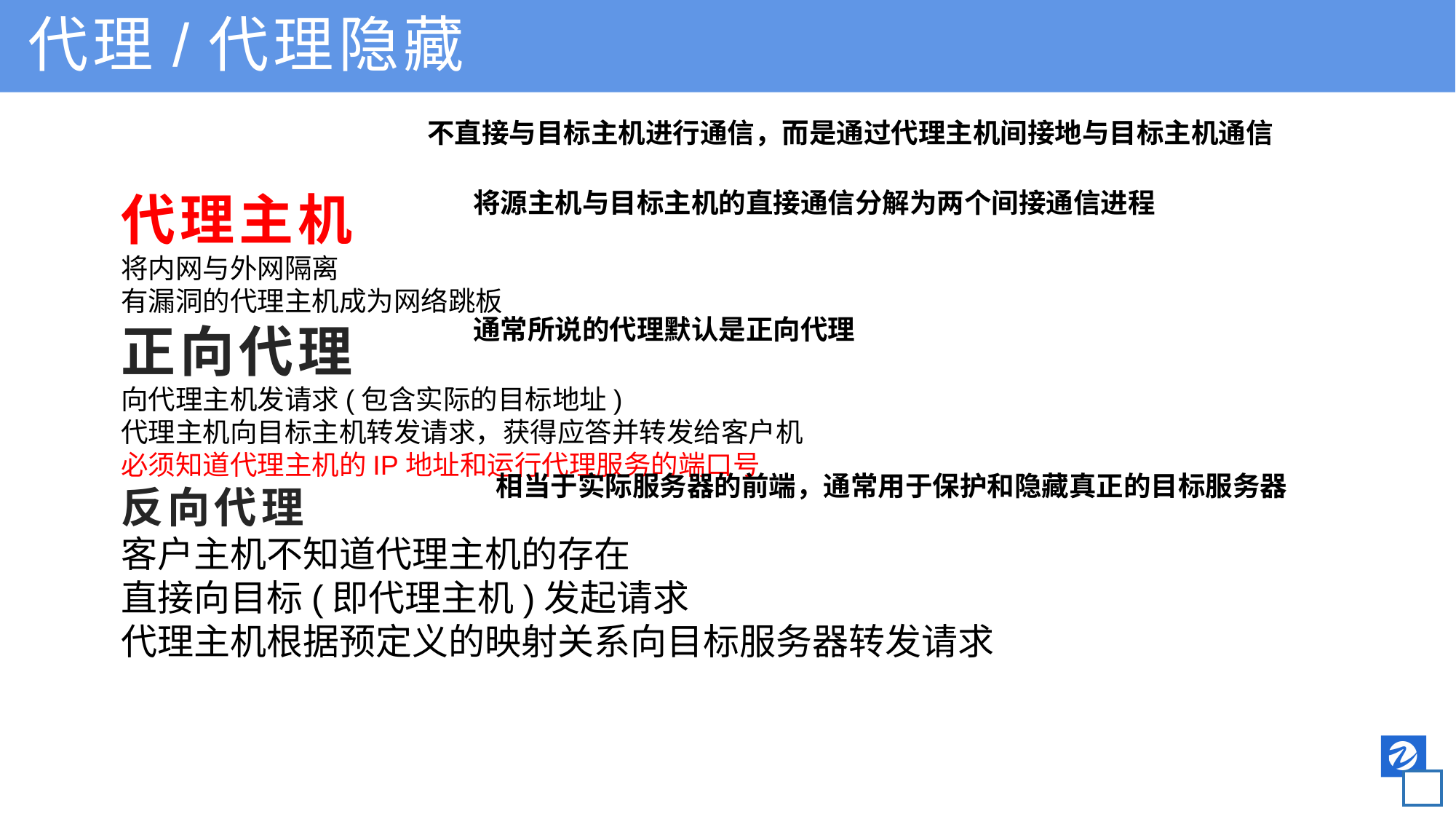

代理/代理隐藏
不直接与目标主机进行通信，而是通过代理主机间接地与目标主机通信
代理主机
将内网与外网隔离
有漏洞的代理主机成为网络跳板
正向代理
向代理主机发请求(包含实际的目标地址)
代理主机向目标主机转发请求，获得应答并转发给客户机
必须知道代理主机的IP地址和运行代理服务的端口号
反向代理
客户主机不知道代理主机的存在
直接向目标(即代理主机)发起请求
代理主机根据预定义的映射关系向目标服务器转发请求

将源主机与目标主机的直接通信分解为两个间接通信进程
通常所说的代理默认是正向代理
相当于实际服务器的前端，通常用于保护和隐藏真正的目标服务器